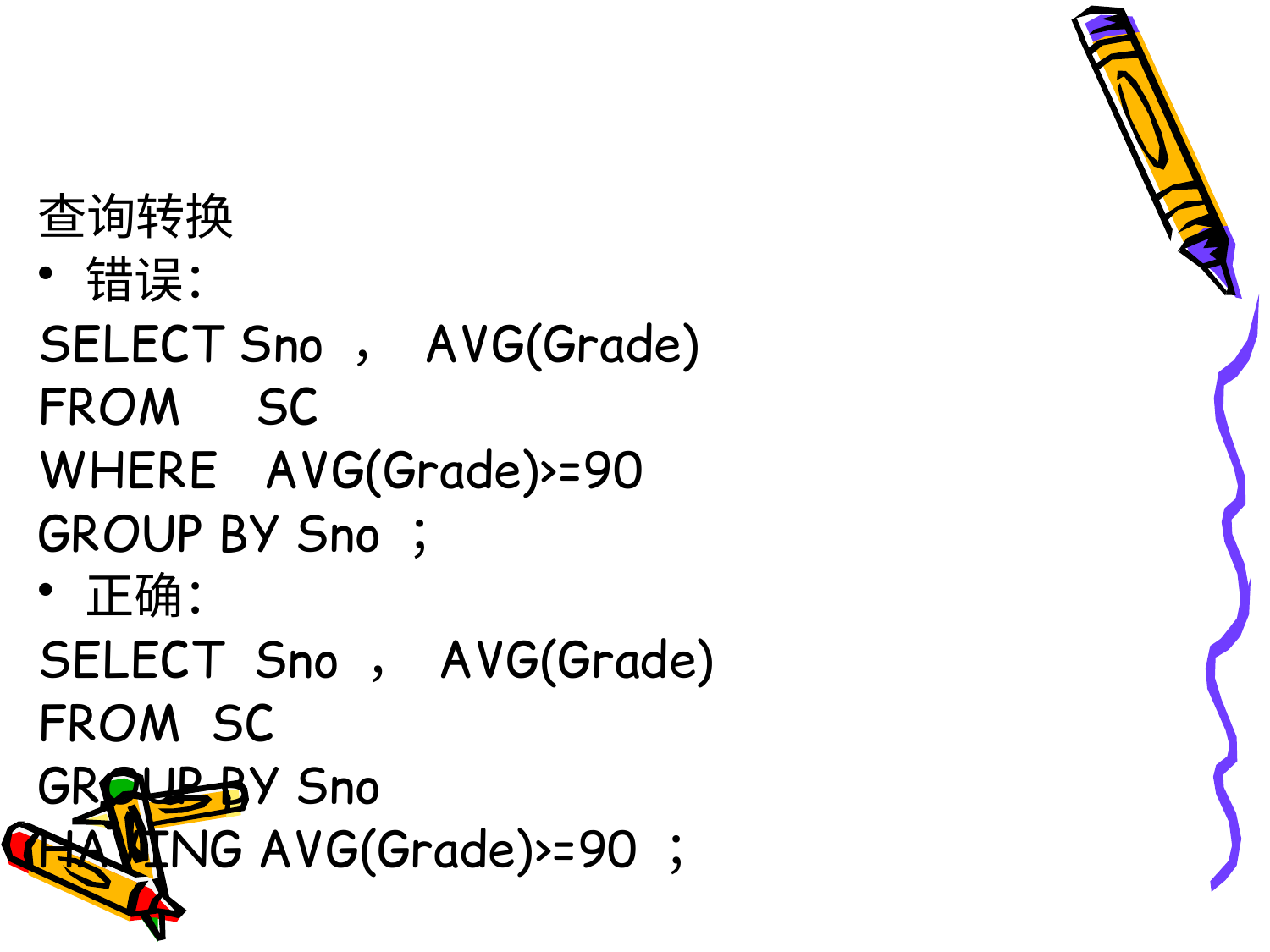

#
查询转换
错误：
SELECT Sno ， AVG(Grade)
FROM     SC
WHERE   AVG(Grade)>=90
GROUP BY Sno ；
正确：
SELECT  Sno ， AVG(Grade)
FROM  SC
GROUP BY Sno
HAVING AVG(Grade)>=90 ；